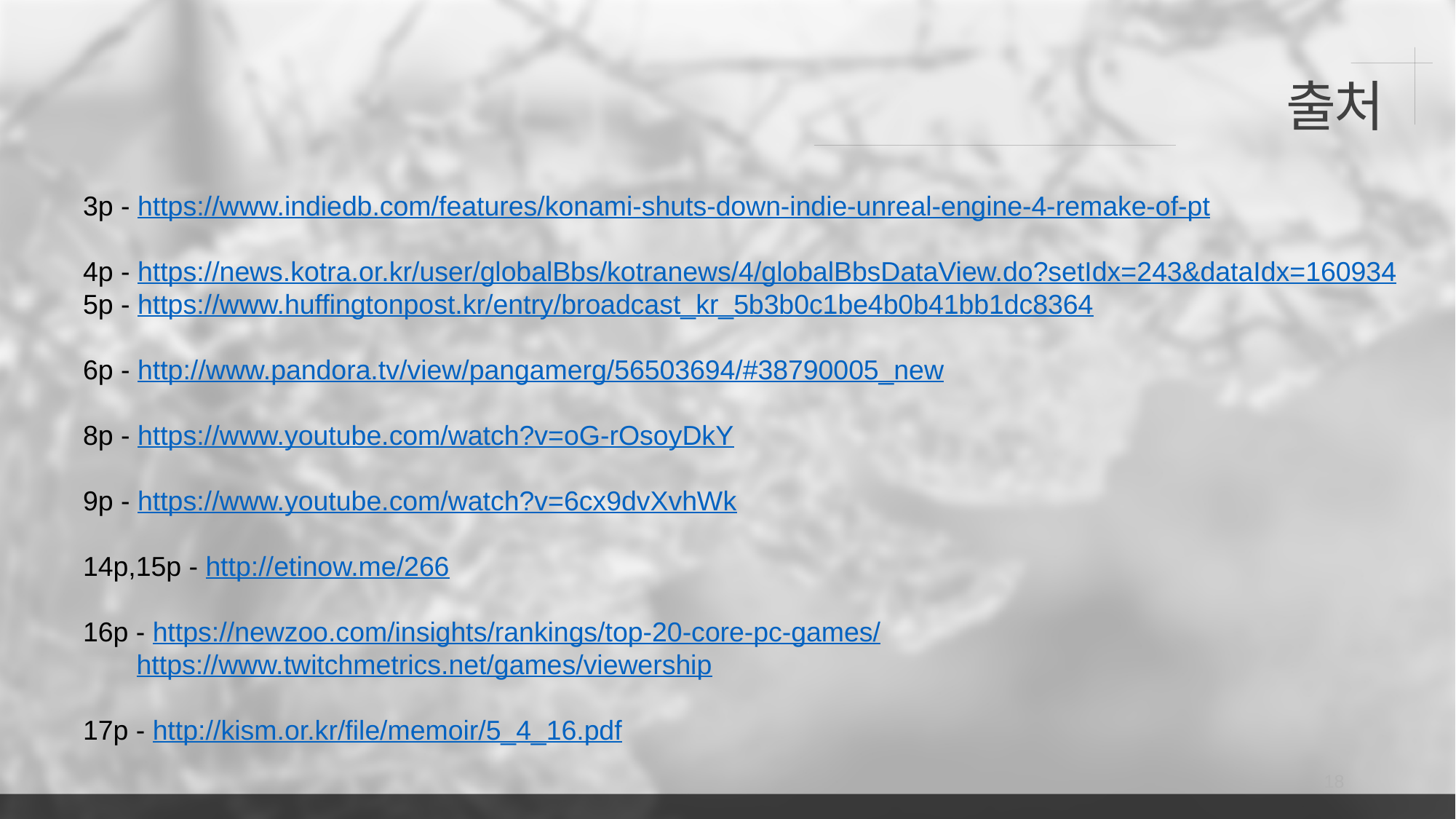

출처
3p - https://www.indiedb.com/features/konami-shuts-down-indie-unreal-engine-4-remake-of-pt

4p - https://news.kotra.or.kr/user/globalBbs/kotranews/4/globalBbsDataView.do?setIdx=243&dataIdx=160934
5p - https://www.huffingtonpost.kr/entry/broadcast_kr_5b3b0c1be4b0b41bb1dc8364

6p - http://www.pandora.tv/view/pangamerg/56503694/#38790005_new

8p - https://www.youtube.com/watch?v=oG-rOsoyDkY

9p - https://www.youtube.com/watch?v=6cx9dvXvhWk

14p,15p - http://etinow.me/266

16p - https://newzoo.com/insights/rankings/top-20-core-pc-games/
       https://www.twitchmetrics.net/games/viewership

17p - http://kism.or.kr/file/memoir/5_4_16.pdf

18